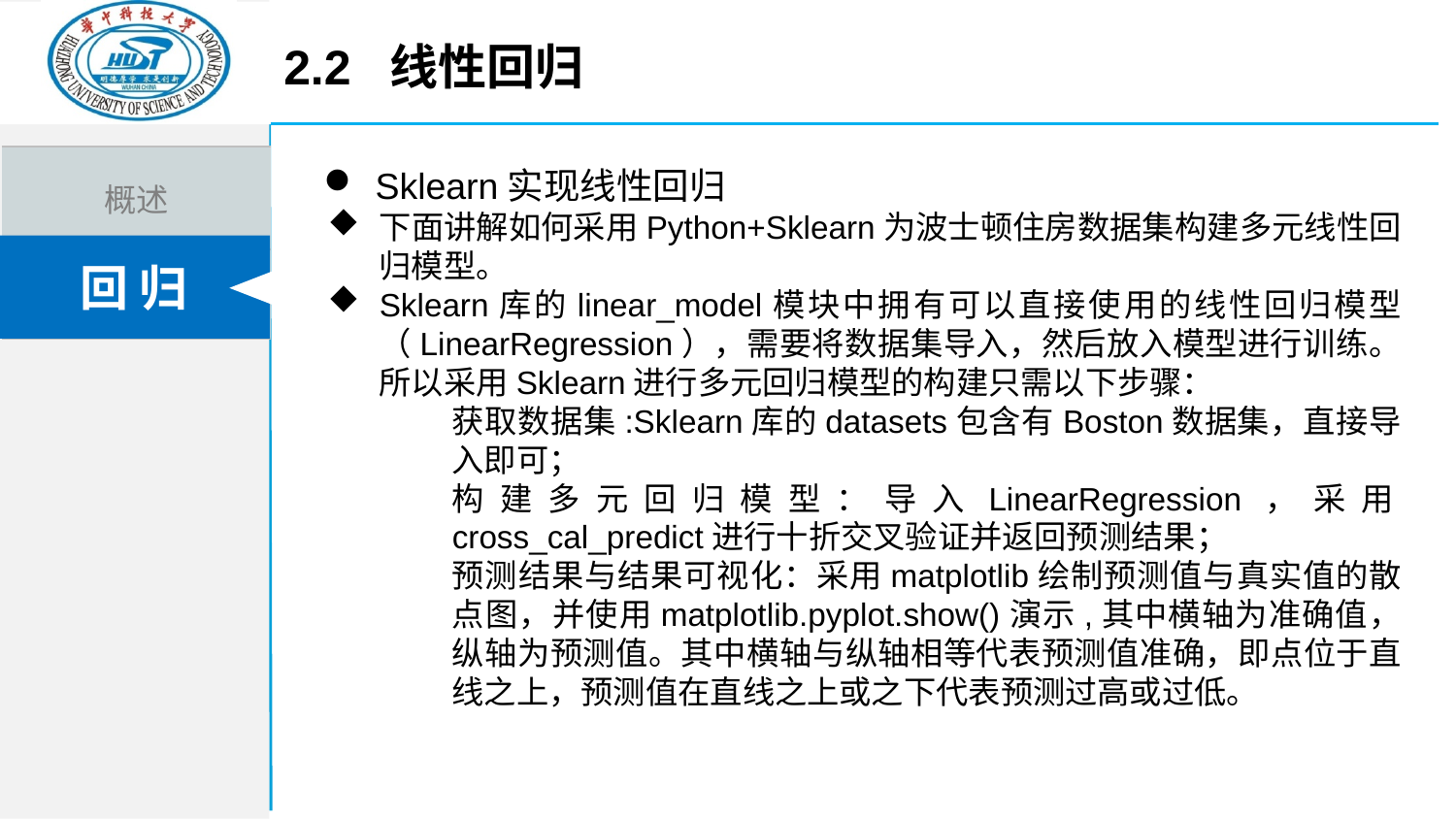

2.2  线性回归
Sklearn实现线性回归
下面讲解如何采用Python+Sklearn为波士顿住房数据集构建多元线性回归模型。
Sklearn库的linear_model模块中拥有可以直接使用的线性回归模型（LinearRegression），需要将数据集导入，然后放入模型进行训练。所以采用Sklearn进行多元回归模型的构建只需以下步骤：
获取数据集:Sklearn库的datasets包含有Boston数据集，直接导入即可；
构建多元回归模型：导入LinearRegression，采用cross_cal_predict进行十折交叉验证并返回预测结果；
预测结果与结果可视化：采用matplotlib绘制预测值与真实值的散点图，并使用matplotlib.pyplot.show()演示,其中横轴为准确值，纵轴为预测值。其中横轴与纵轴相等代表预测值准确，即点位于直线之上，预测值在直线之上或之下代表预测过高或过低。